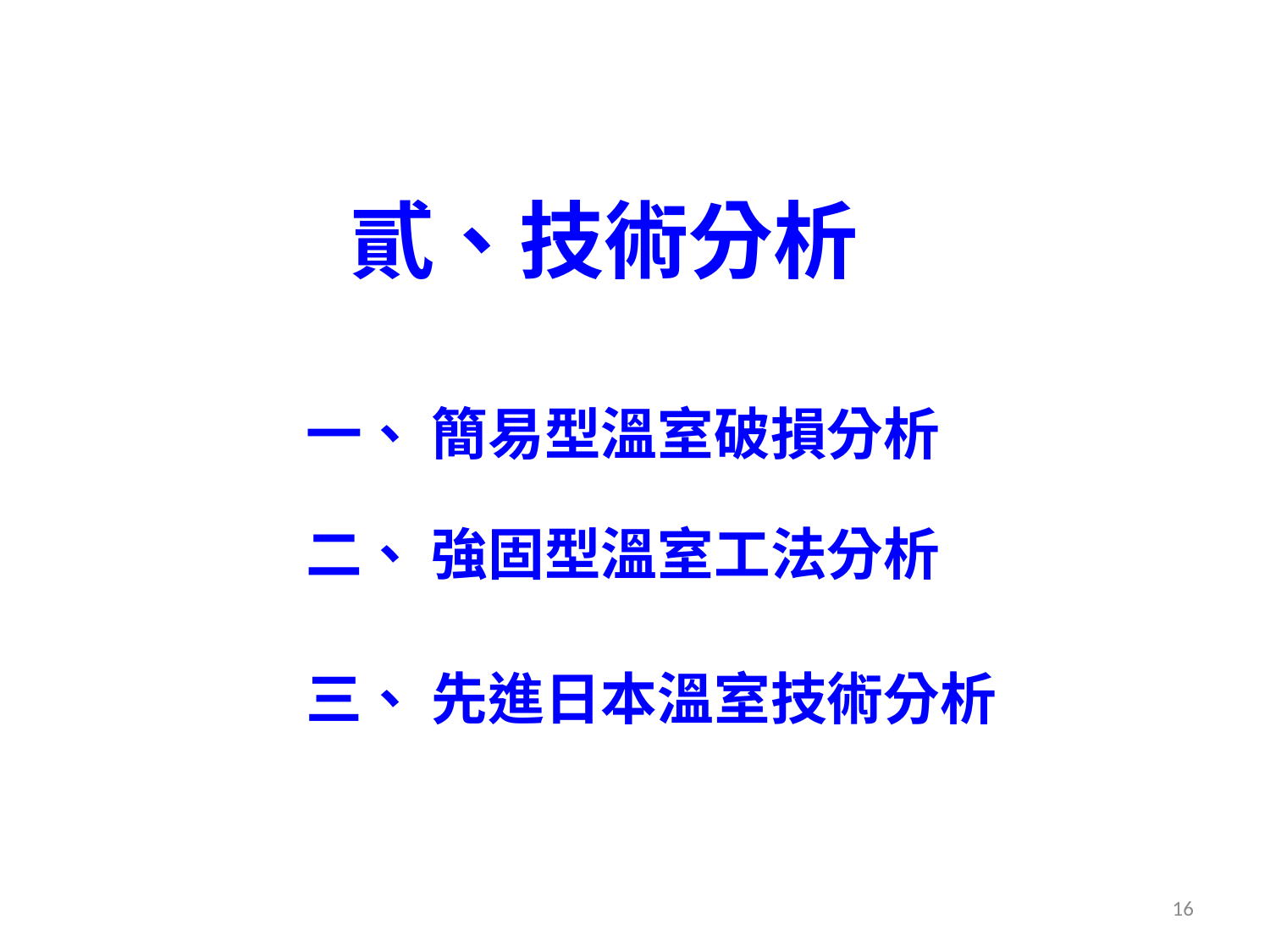

貳、技術分析
一、 簡易型溫室破損分析
二、 強固型溫室工法分析
三、 先進日本溫室技術分析
16